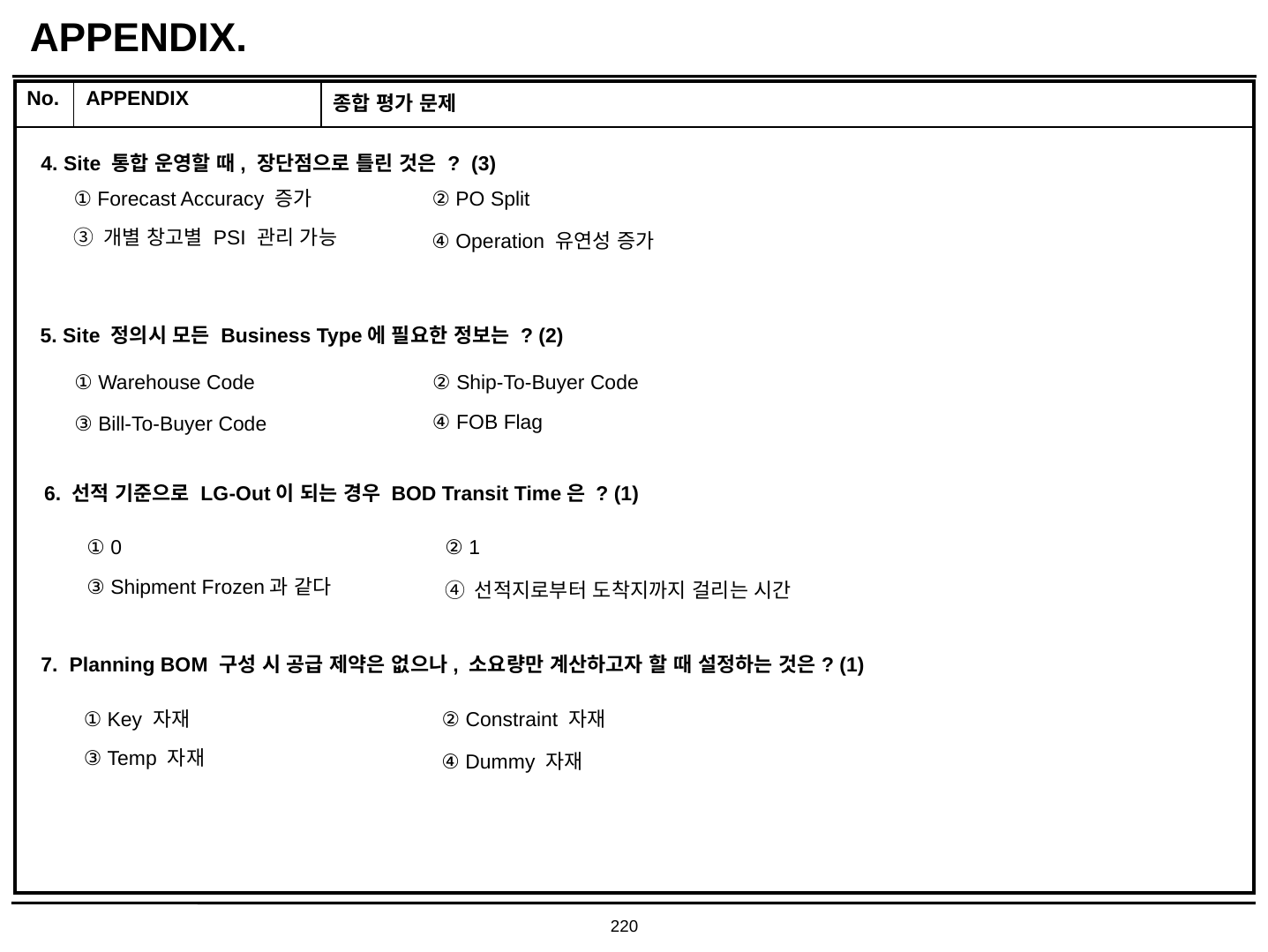

# APPENDIX.
| No. | APPENDIX | 종합 평가 문제 |
| --- | --- | --- |
|  |  |  |
4. Site 통합 운영할 때, 장단점으로 틀린 것은 ?  (3)
① Forecast Accuracy 증가
② PO Split
③ 개별 창고별 PSI 관리 가능
④ Operation 유연성 증가
5. Site 정의시 모든 Business Type에 필요한 정보는 ? (2)
① Warehouse Code
② Ship-To-Buyer Code
④ FOB Flag
③ Bill-To-Buyer Code
6. 선적 기준으로 LG-Out이 되는 경우 BOD Transit Time은 ? (1)
① 0
② 1
③ Shipment Frozen과 같다
④ 선적지로부터 도착지까지 걸리는 시간
7.  Planning BOM 구성 시 공급 제약은 없으나, 소요량만 계산하고자 할 때 설정하는 것은? (1)
① Key 자재
② Constraint 자재
③ Temp 자재
④ Dummy 자재
220